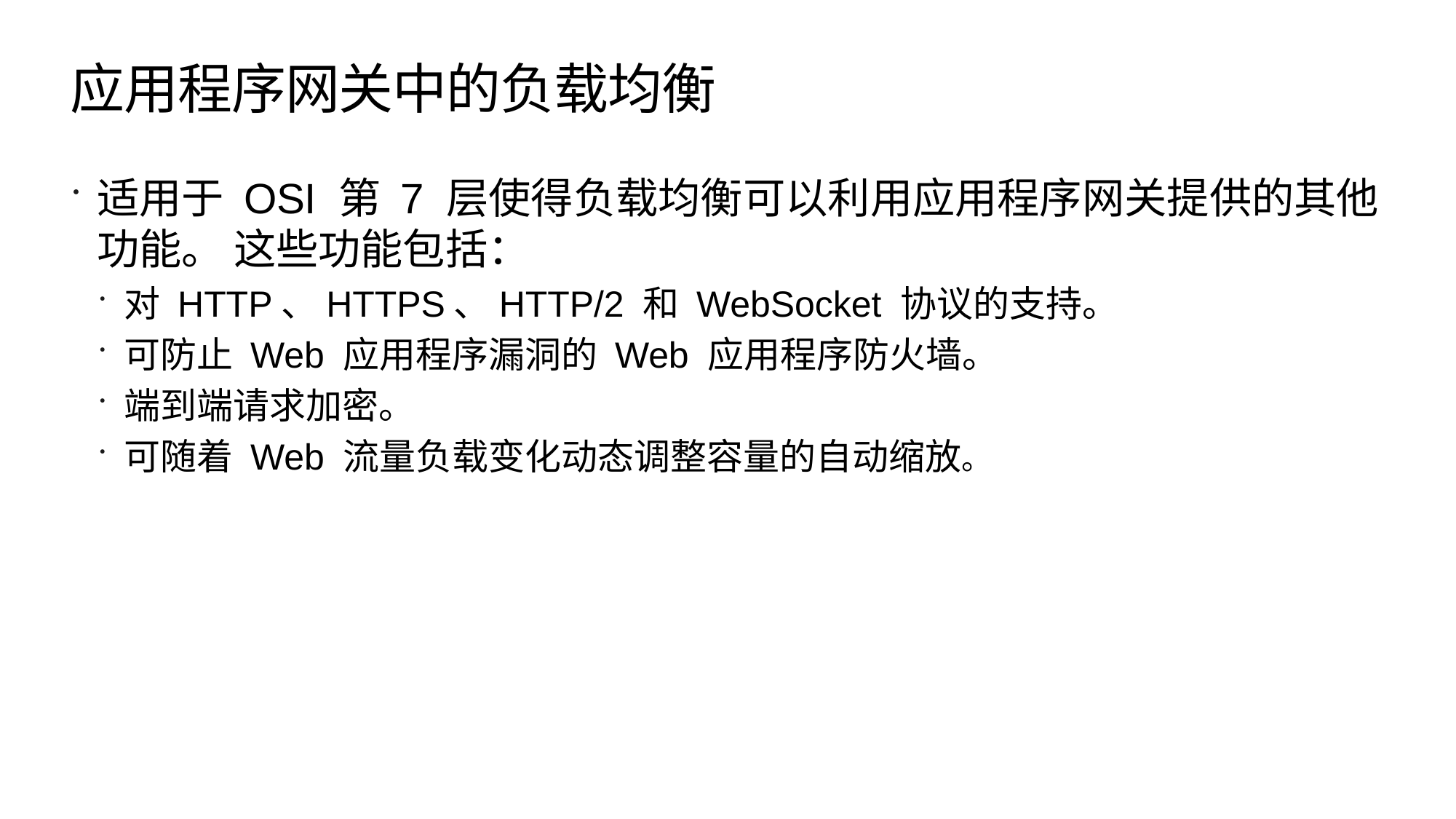

# 应用程序网关中的负载均衡
适用于 OSI 第 7 层使得负载均衡可以利用应用程序网关提供的其他功能。 这些功能包括：
对 HTTP、HTTPS、HTTP/2 和 WebSocket 协议的支持。
可防止 Web 应用程序漏洞的 Web 应用程序防火墙。
端到端请求加密。
可随着 Web 流量负载变化动态调整容量的自动缩放。